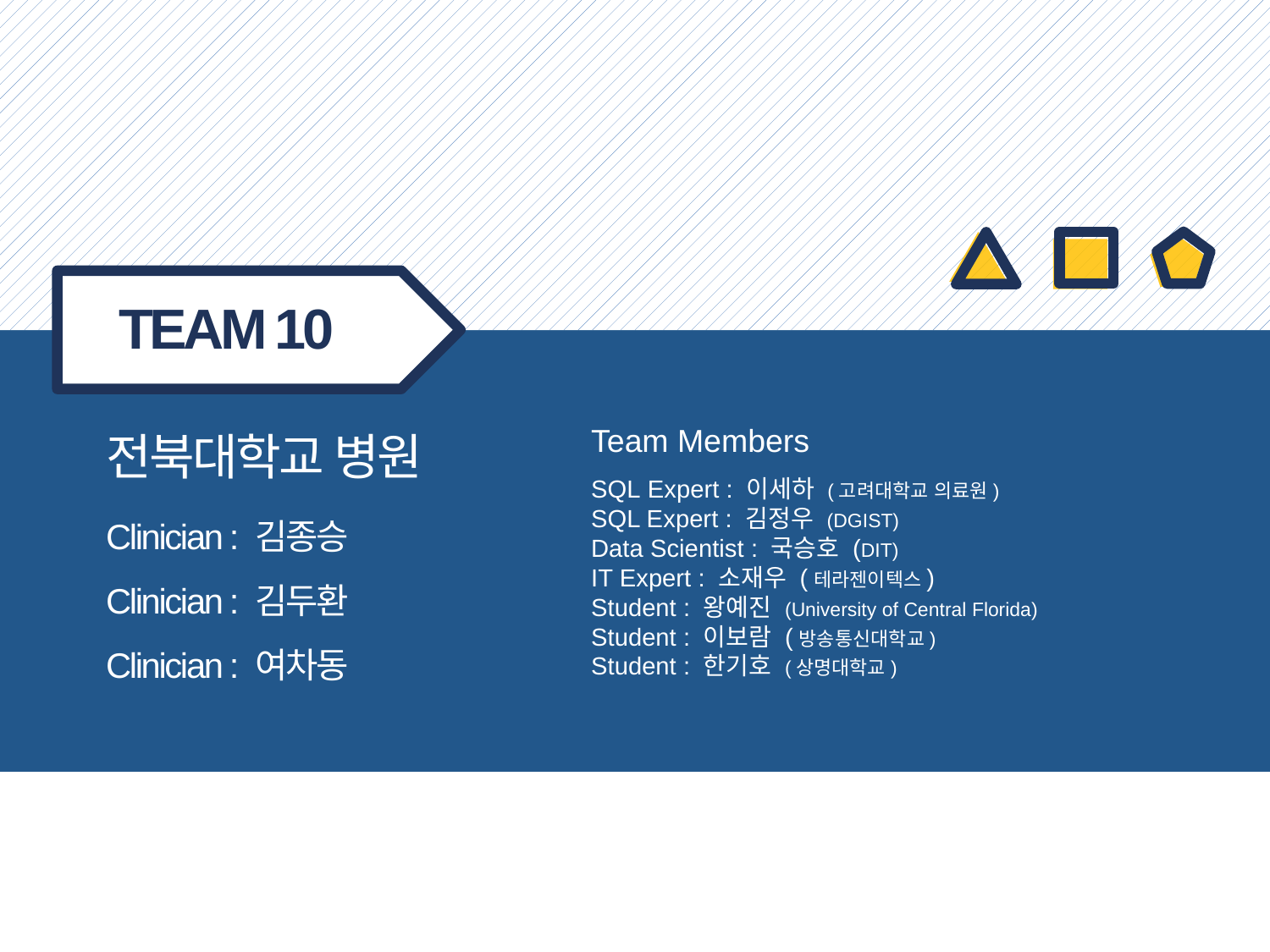

TEAM 10

Team Members

SQL Expert : 이세하 (고려대학교 의료원)
SQL Expert : 김정우 (DGIST)
Data Scientist : 국승호 (DIT)
IT Expert : 소재우 (테라젠이텍스)
Student : 왕예진 (University of Central Florida)
Student : 이보람 (방송통신대학교)
Student : 한기호 (상명대학교)

전북대학교 병원

Clinician : 김종승

Clinician : 김두환

Clinician : 여차동
Korea Clinical Datathon 2019